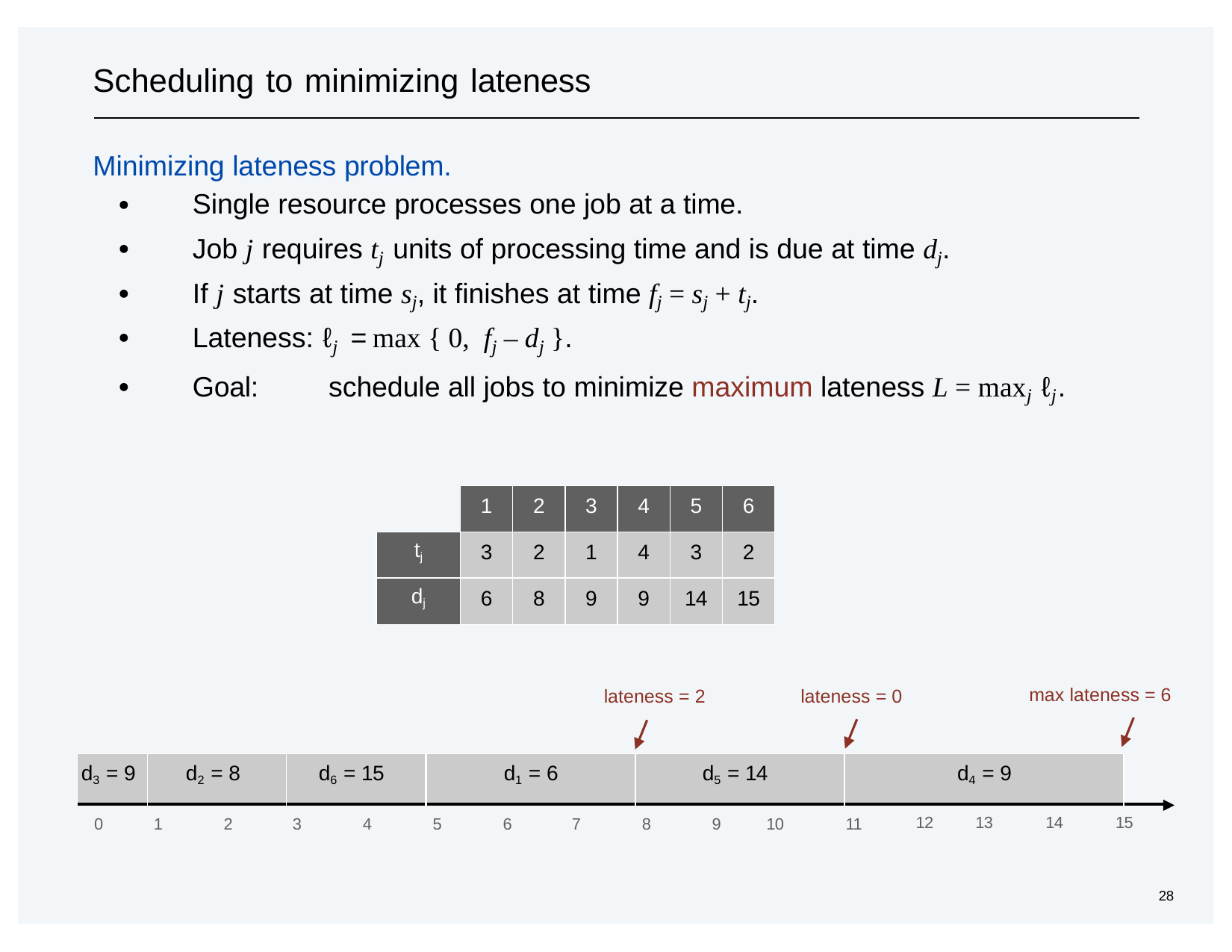

# Scheduling to minimizing lateness

Minimizing lateness problem.
・Single resource processes one job at a time.
・Job j requires tj units of processing time and is due at time dj.
・If j starts at time sj, it finishes at time fj = sj + tj.
・Lateness: ℓj = max { 0, fj – dj }.
・Goal:	schedule all jobs to minimize maximum lateness L = maxj ℓj.
|  | 1 | 2 | 3 | 4 | 5 | 6 |
| --- | --- | --- | --- | --- | --- | --- |
| tj | 3 | 2 | 1 | 4 | 3 | 2 |
| dj | 6 | 8 | 9 | 9 | 14 | 15 |
max lateness = 6
lateness = 2
lateness = 0

| d3 = 9 | d2 = 8 | d6 = 15 | d1 = 6 | d5 = 14 | d4 = 9 |  |
| --- | --- | --- | --- | --- | --- | --- |

12
13
14
15
0
1
2
3
4
5
6
7
8
9
10
11
28